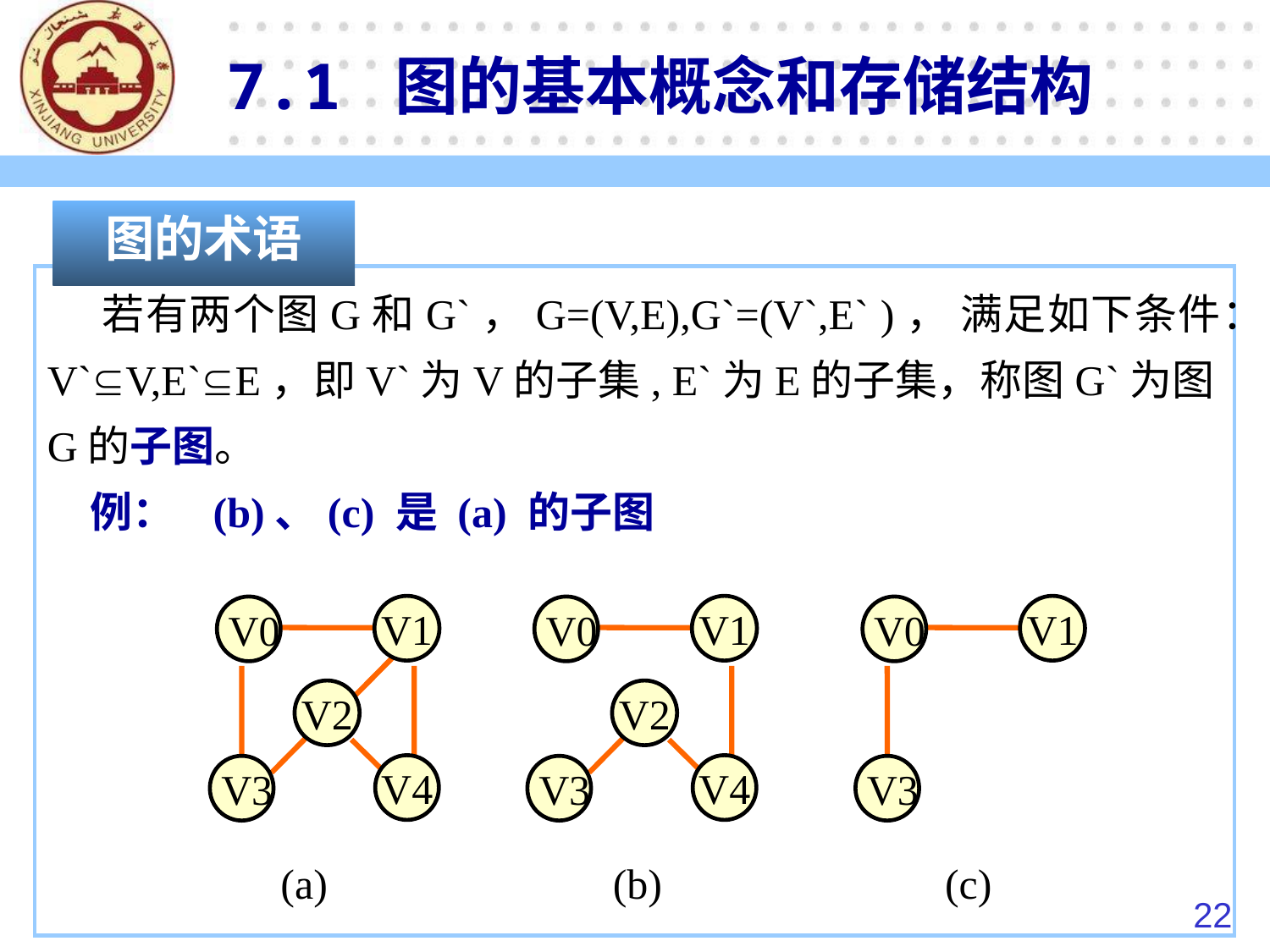

7.1 图的基本概念和存储结构
图的术语
    若有两个图G和G`，G=(V,E),G`=(V`,E` )， 满足如下条件：V`⊆V,E`⊆E，即V`为V的子集, E`为E的子集，称图G`为图G的子图。
　例：   (b)、(c) 是 (a) 的子图
V1
 V0

V2
V4
 V3
V1
 V0

V2

V4
 V3
V1
 V0

 V3
(a)
(b)
(c)
22